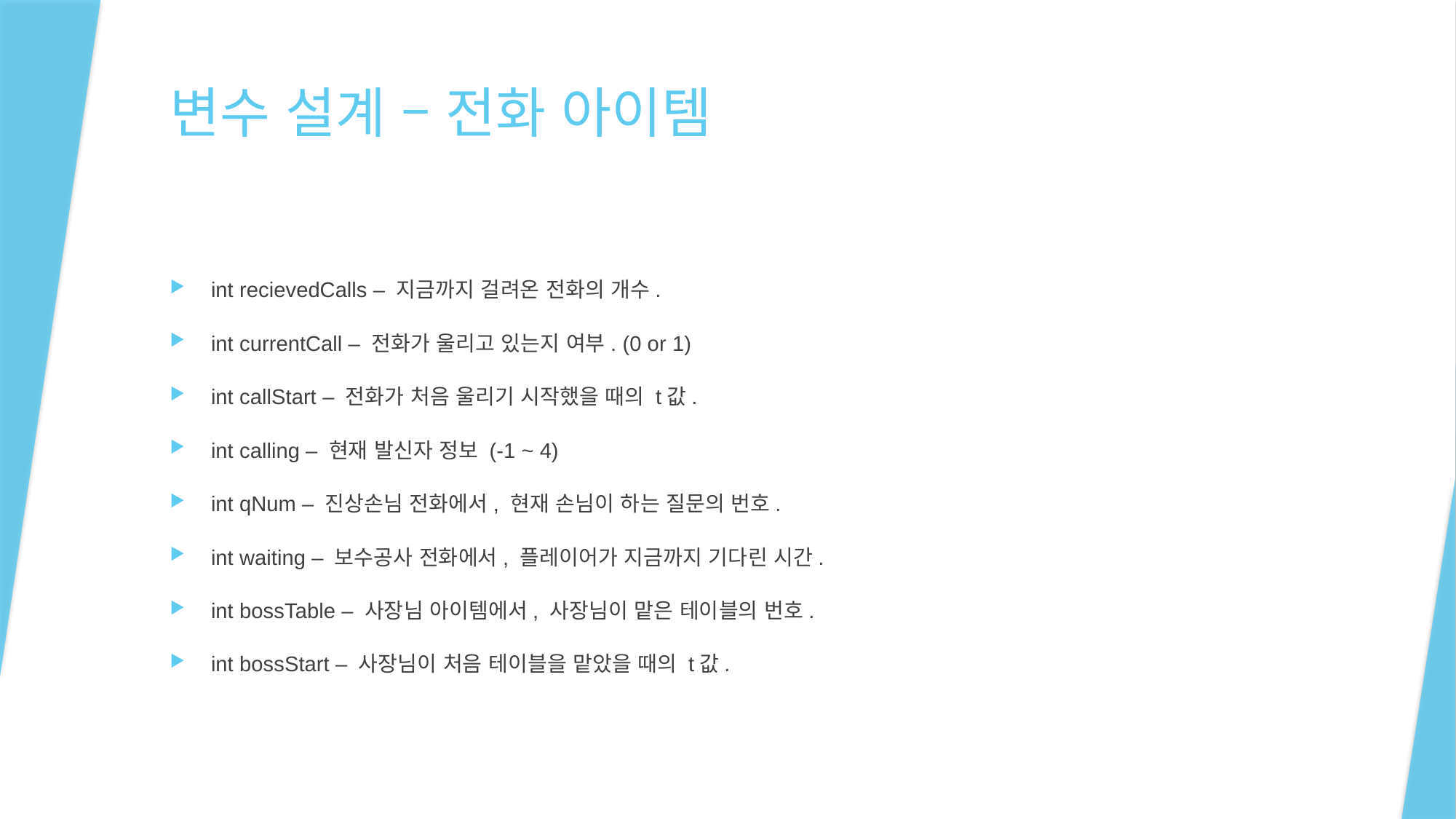

# 변수 설계 – 전화 아이템
int recievedCalls – 지금까지 걸려온 전화의 개수.
int currentCall – 전화가 울리고 있는지 여부. (0 or 1)
int callStart – 전화가 처음 울리기 시작했을 때의 t값.
int calling – 현재 발신자 정보 (-1 ~ 4)
int qNum – 진상손님 전화에서, 현재 손님이 하는 질문의 번호.
int waiting – 보수공사 전화에서, 플레이어가 지금까지 기다린 시간.
int bossTable – 사장님 아이템에서, 사장님이 맡은 테이블의 번호.
int bossStart – 사장님이 처음 테이블을 맡았을 때의 t값.